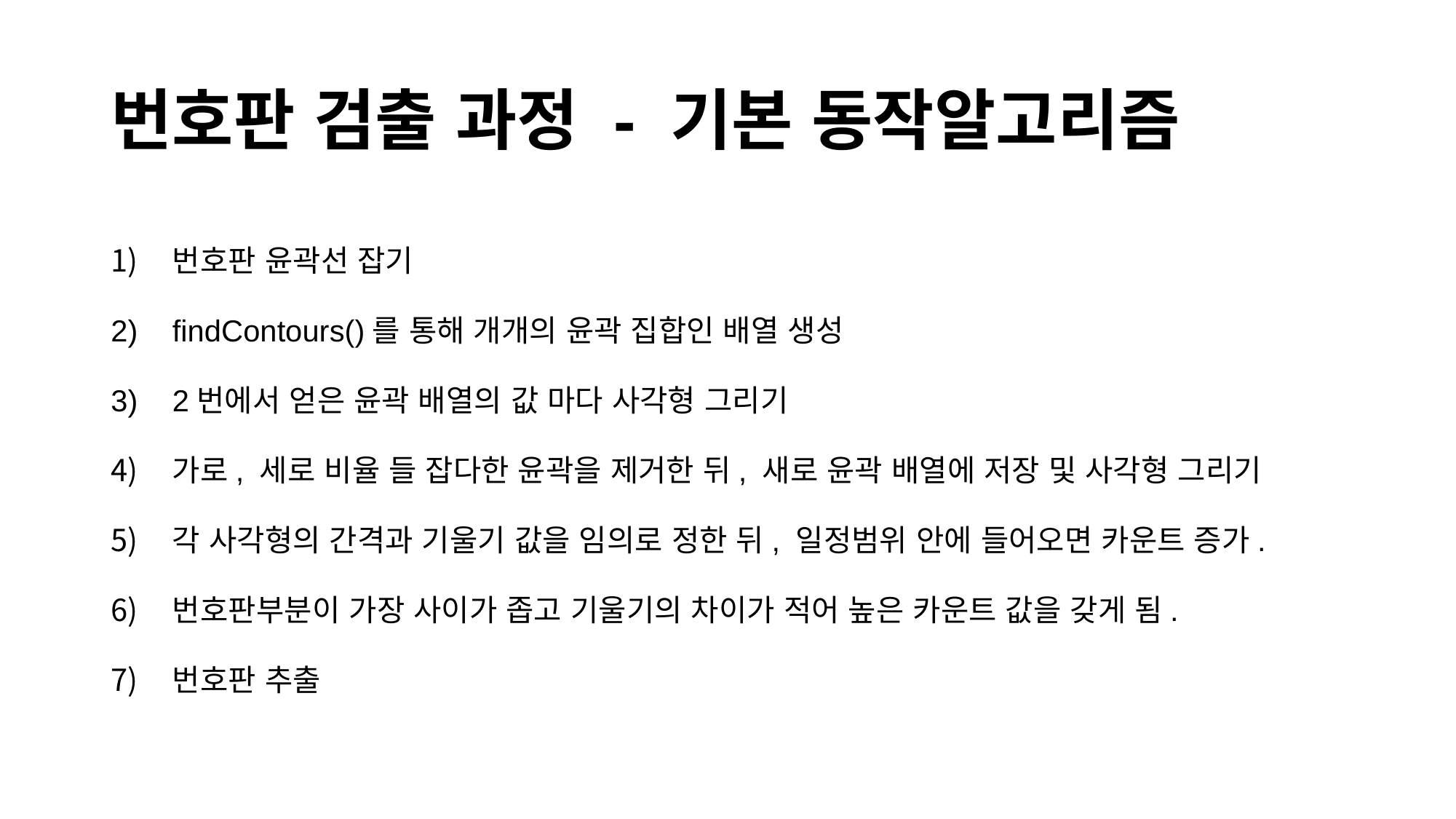

# 번호판 검출 과정 - 기본 동작알고리즘
번호판 윤곽선 잡기
findContours()를 통해 개개의 윤곽 집합인 배열 생성
2번에서 얻은 윤곽 배열의 값 마다 사각형 그리기
가로, 세로 비율 들 잡다한 윤곽을 제거한 뒤, 새로 윤곽 배열에 저장 및 사각형 그리기
각 사각형의 간격과 기울기 값을 임의로 정한 뒤, 일정범위 안에 들어오면 카운트 증가.
번호판부분이 가장 사이가 좁고 기울기의 차이가 적어 높은 카운트 값을 갖게 됨.
번호판 추출